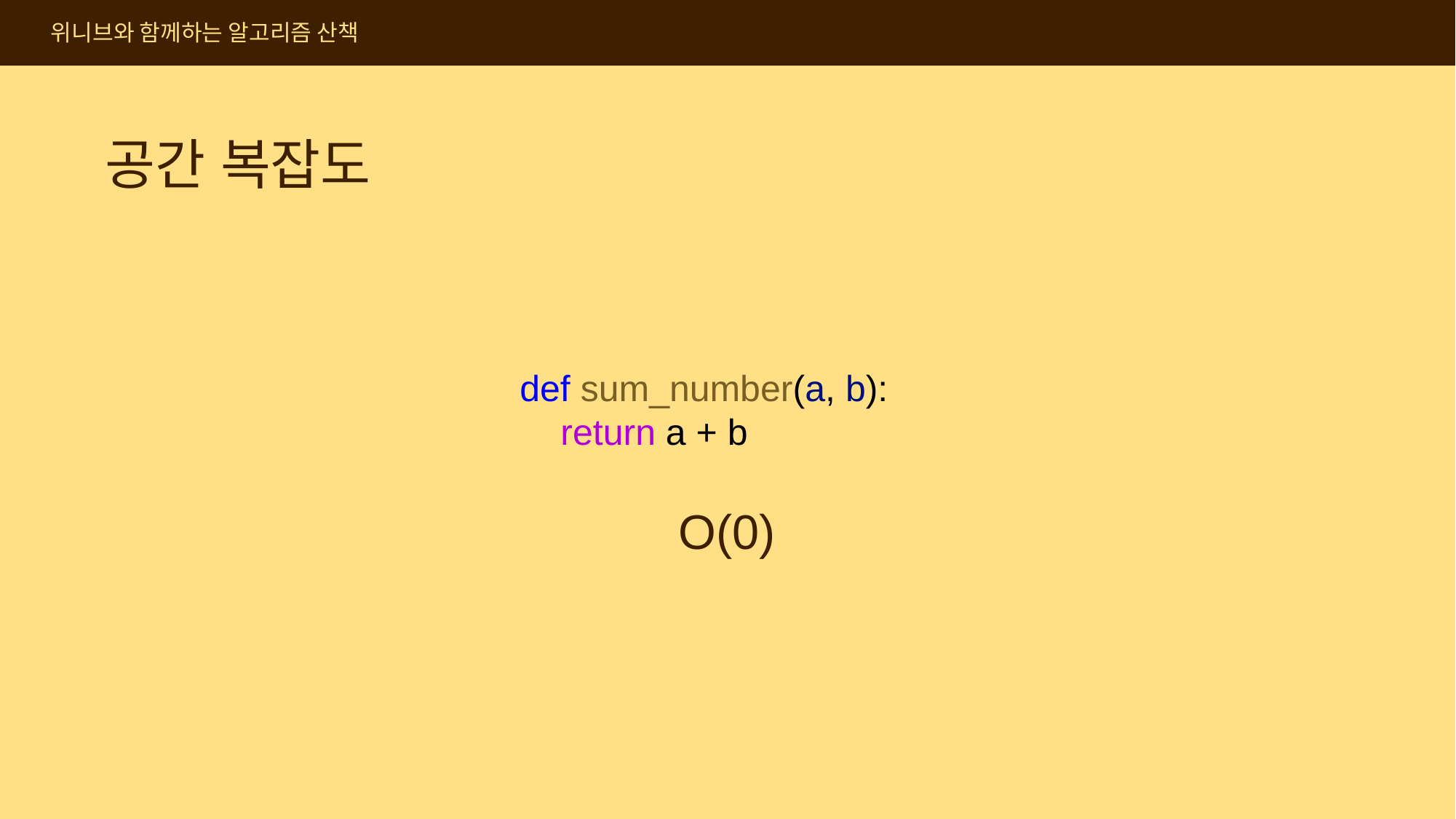

위니브와 함께하는 알고리즘 산책
공간 복잡도
def sum_number(a, b):
    return a + b
O(0)